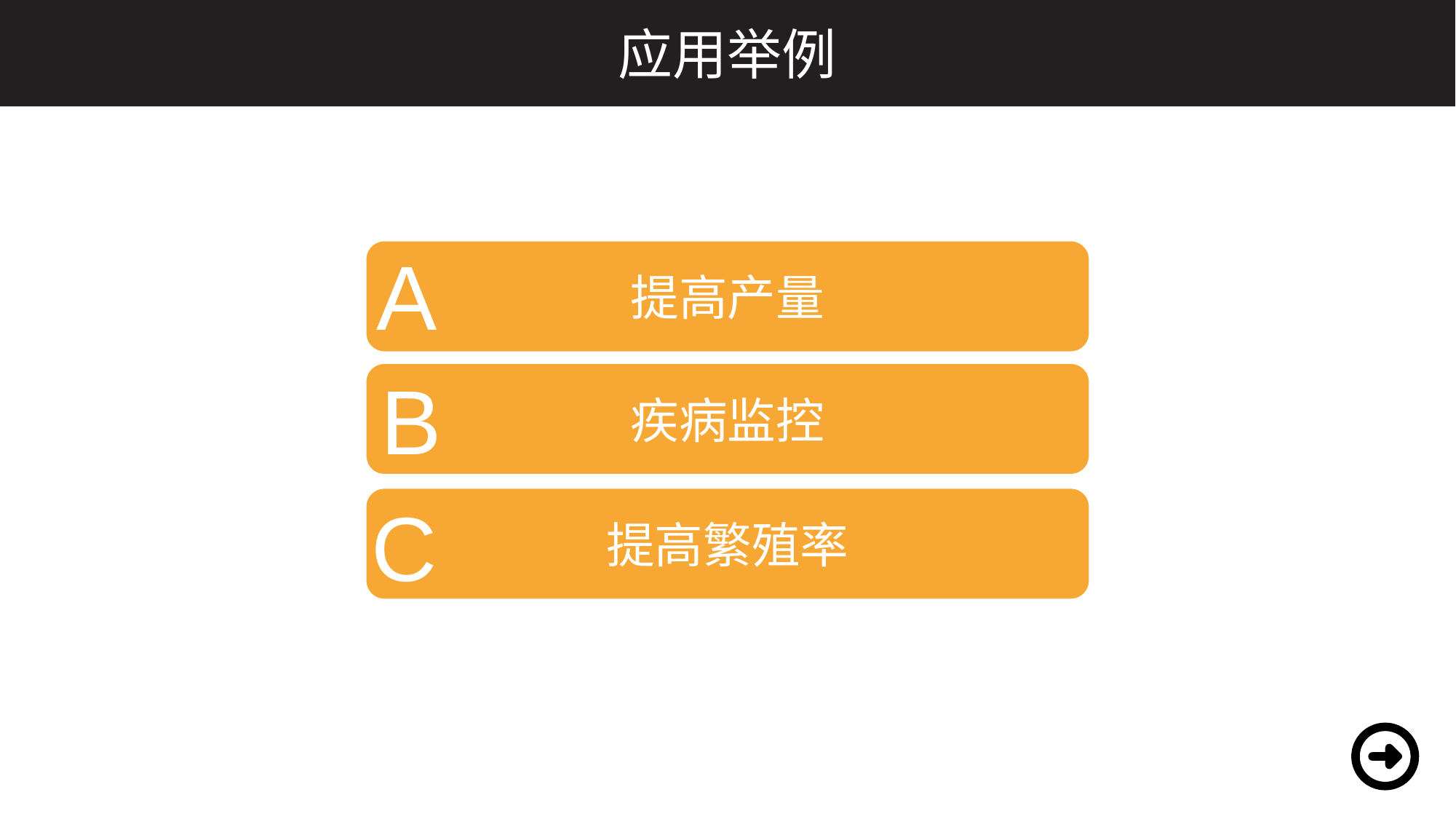

应用举例
A
提高产量
B
疾病监控
C
提高繁殖率